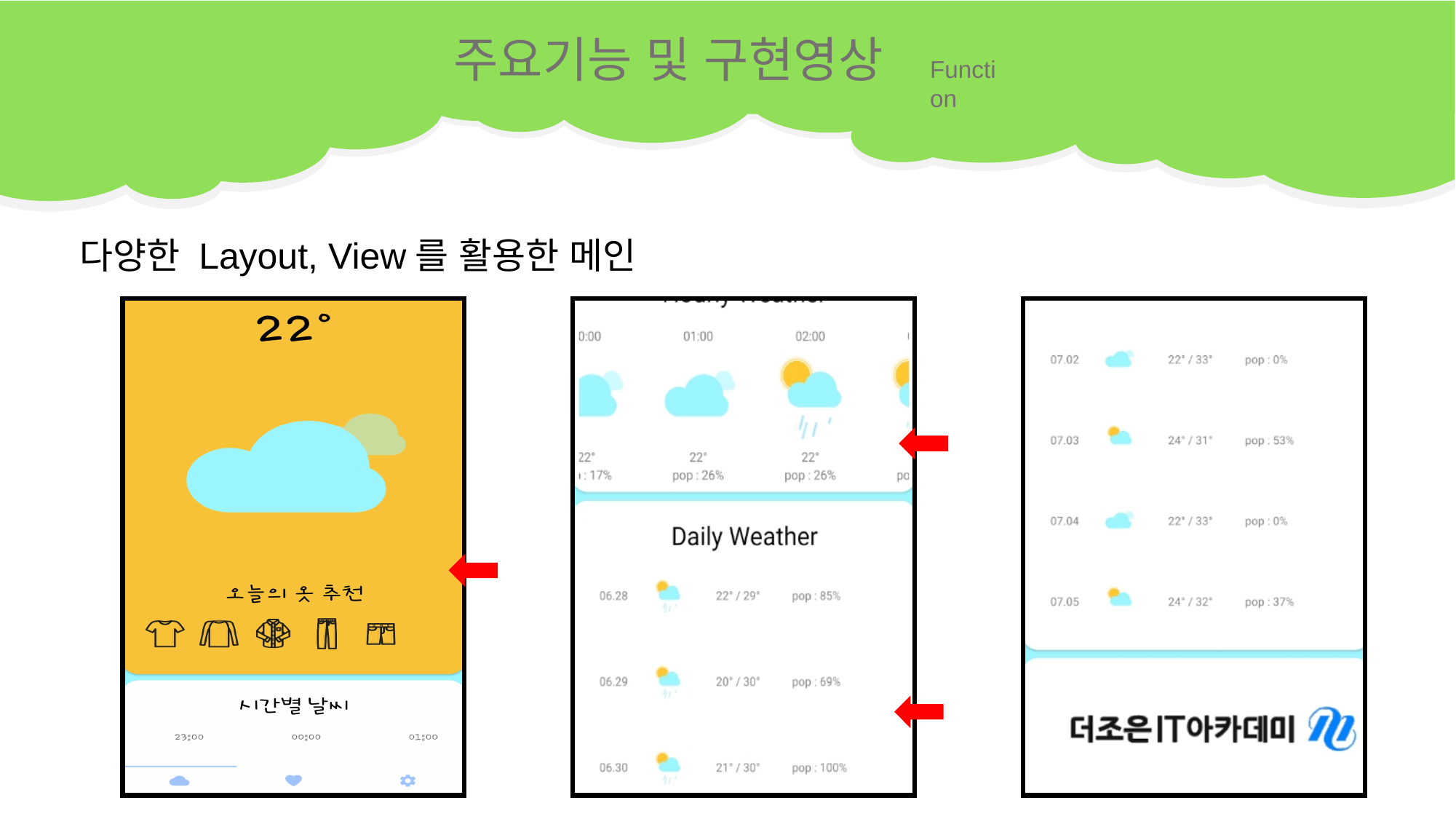

주요기능 및 구현영상
Function
다양한 Layout, View를 활용한 메인